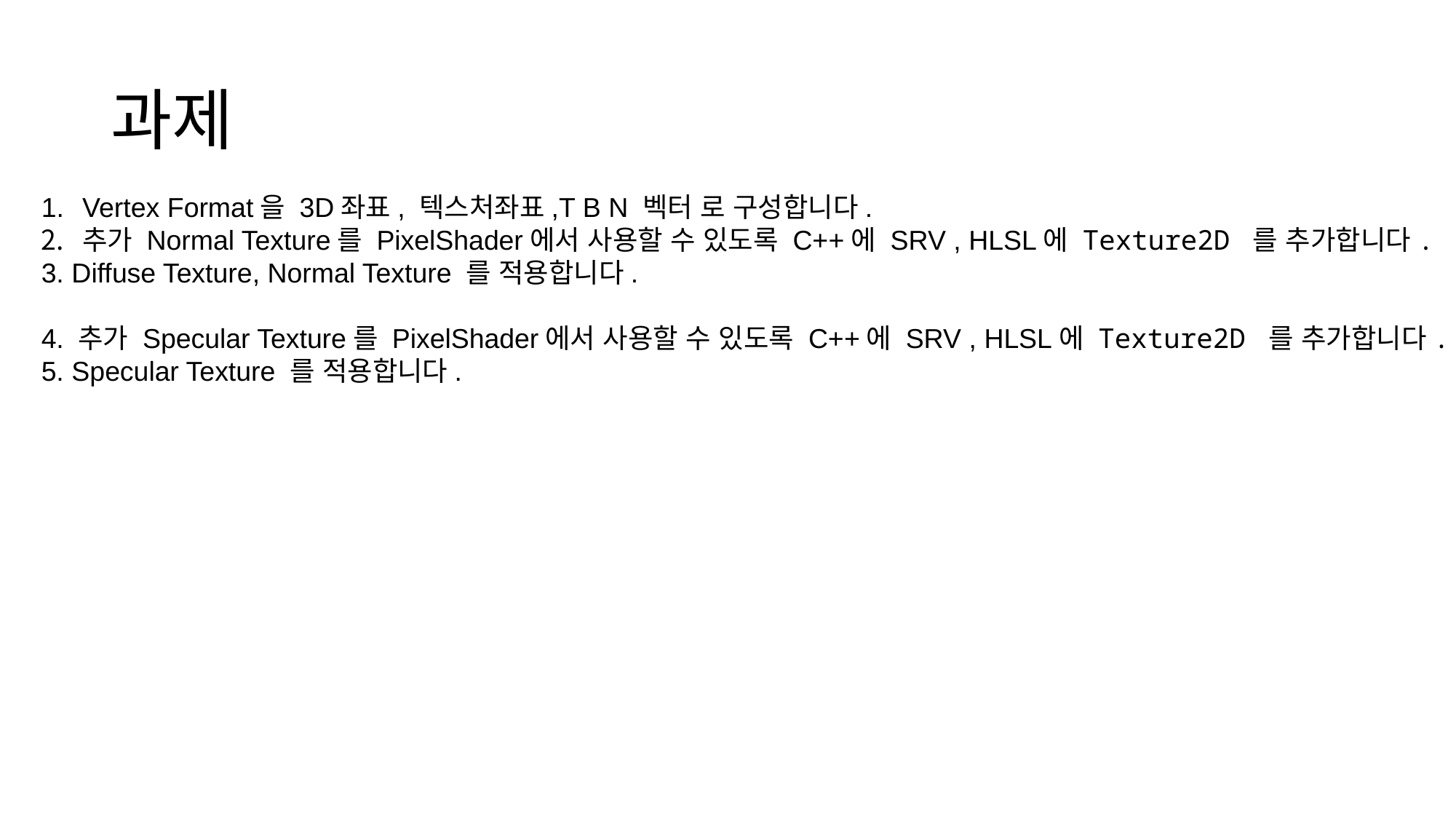

# 과제
Vertex Format을 3D좌표, 텍스처좌표,T B N 벡터 로 구성합니다.
추가 Normal Texture를 PixelShader에서 사용할 수 있도록 C++에 SRV , HLSL에 Texture2D 를 추가합니다.
3. Diffuse Texture, Normal Texture 를 적용합니다.

4. 추가 Specular Texture를 PixelShader에서 사용할 수 있도록 C++에 SRV , HLSL에 Texture2D 를 추가합니다.
5. Specular Texture 를 적용합니다.